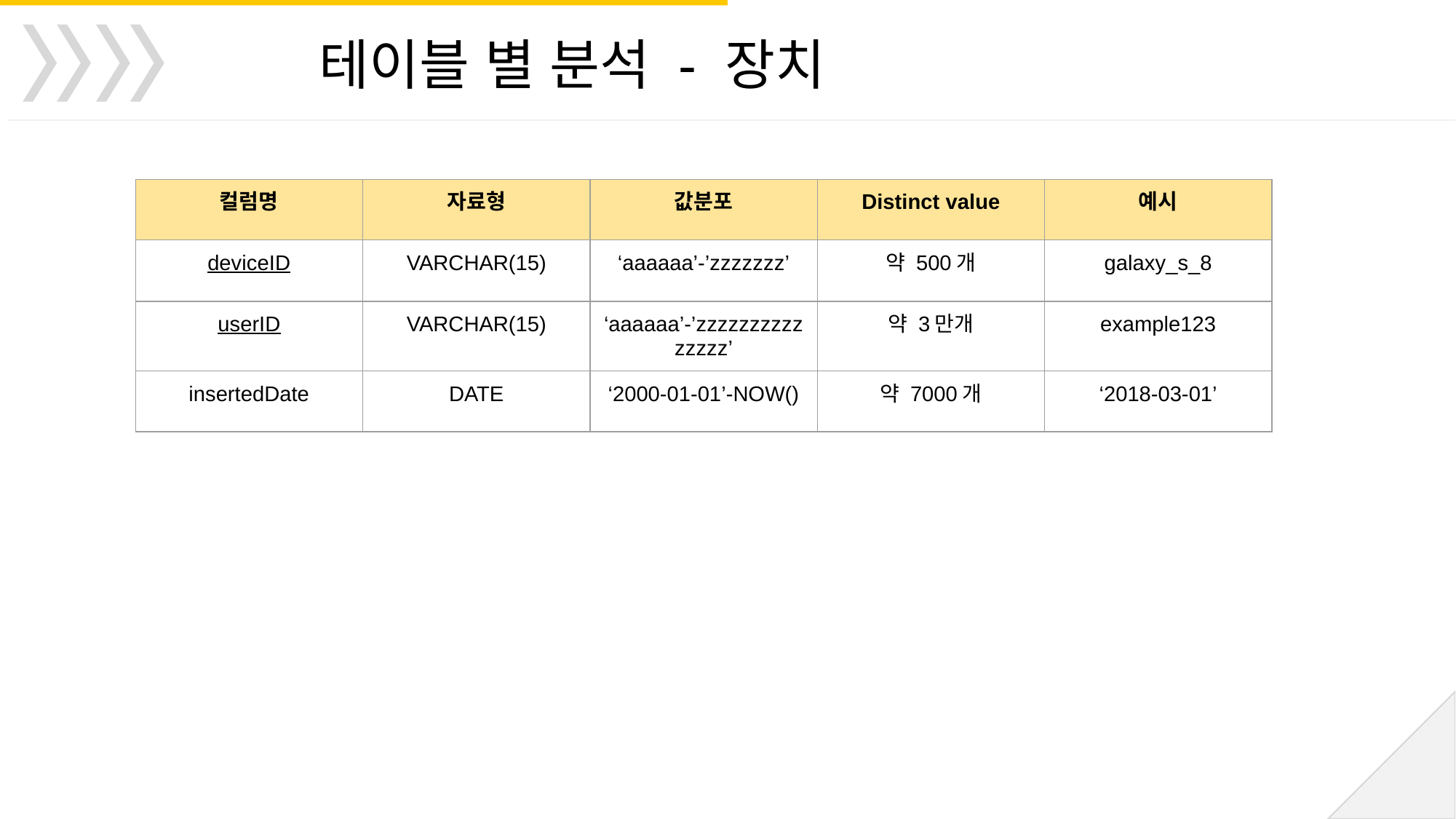

테이블 별 분석 - 장치

| 컬럼명 | 자료형 | 값분포 | Distinct value | 예시 |
| --- | --- | --- | --- | --- |
| deviceID | VARCHAR(15) | ‘aaaaaa’-’zzzzzzz’ | 약 500개 | galaxy\_s\_8 |
| userID | VARCHAR(15) | ‘aaaaaa’-’zzzzzzzzzzzzzzz’ | 약 3만개 | example123 |
| insertedDate | DATE | ‘2000-01-01’-NOW() | 약 7000개 | ‘2018-03-01’ |